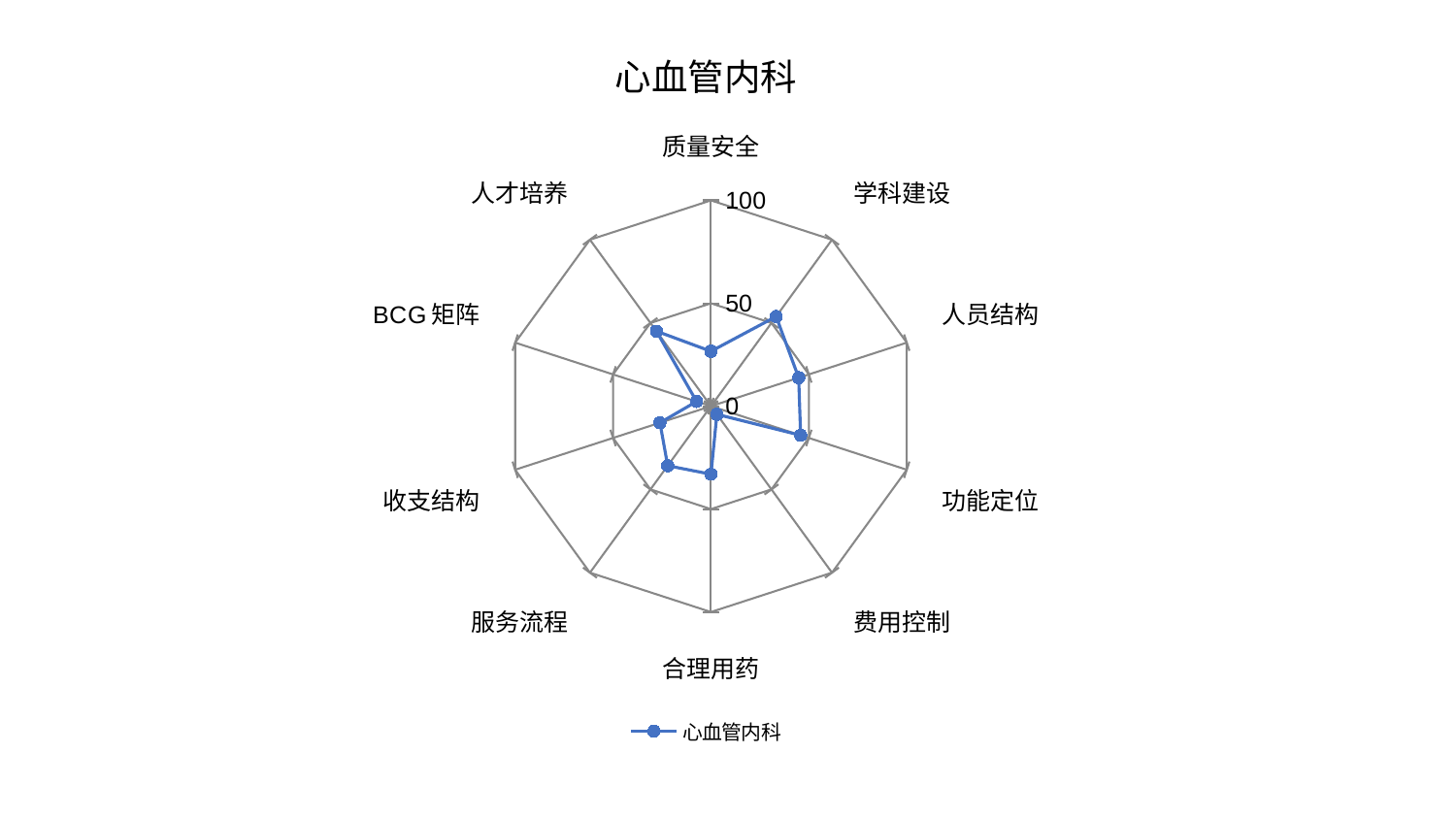

### Chart: 心血管内科

| Category | 心血管内科 |
|---|---|
| 质量安全 | 26.679609847658178 |
| 学科建设 | 53.86004828089695 |
| 人员结构 | 44.81036088198303 |
| 功能定位 | 45.80912676782625 |
| 费用控制 | 4.888664677081609 |
| 合理用药 | 33.04904888644677 |
| 服务流程 | 35.78376206409935 |
| 收支结构 | 26.073788284658438 |
| BCG矩阵 | 7.372463419823688 |
| 人才培养 | 45.07241985191342 |
147